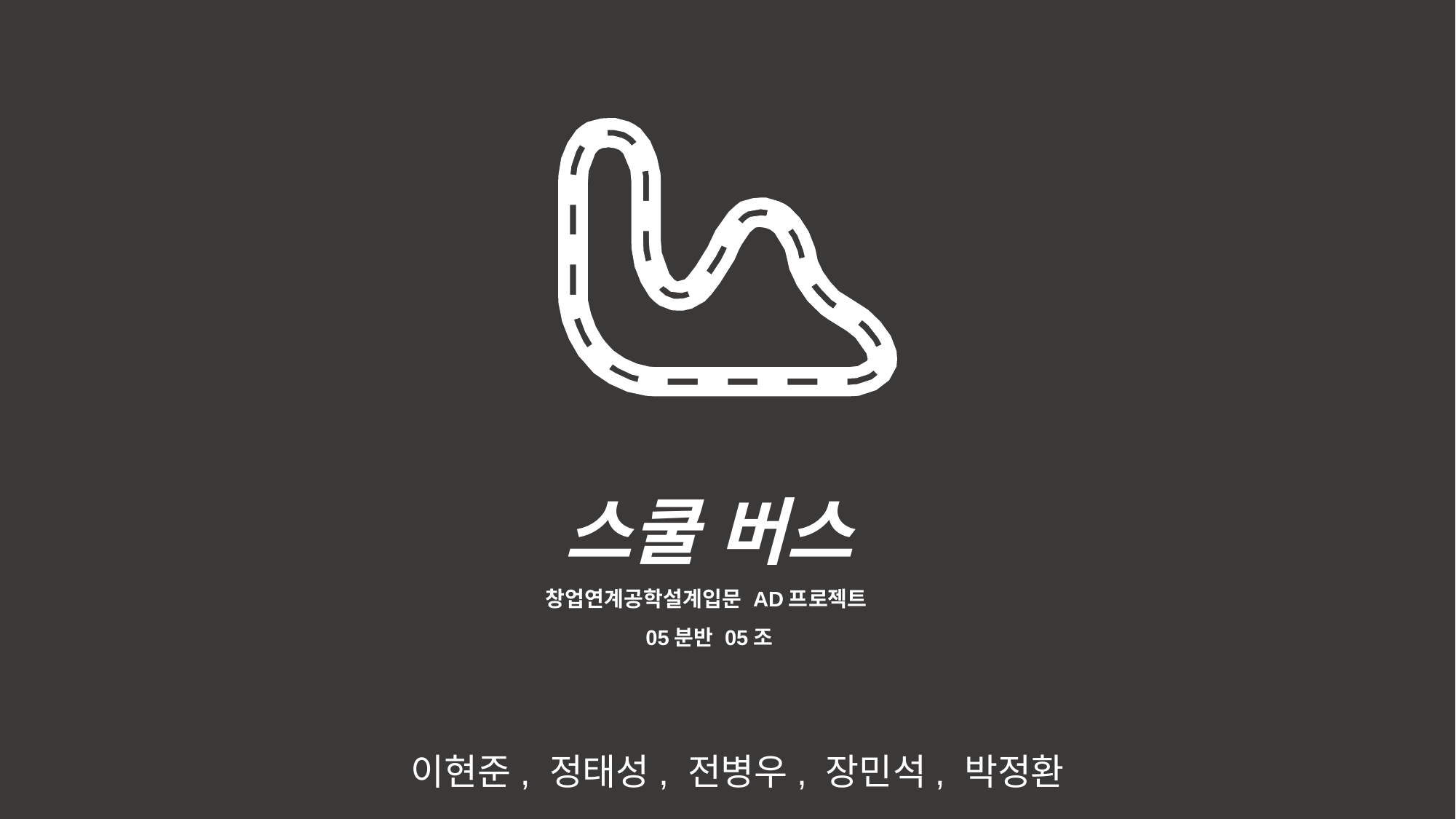

스쿨 버스
창업연계공학설계입문 AD프로젝트
05분반 05조
이현준, 정태성, 전병우, 장민석, 박정환